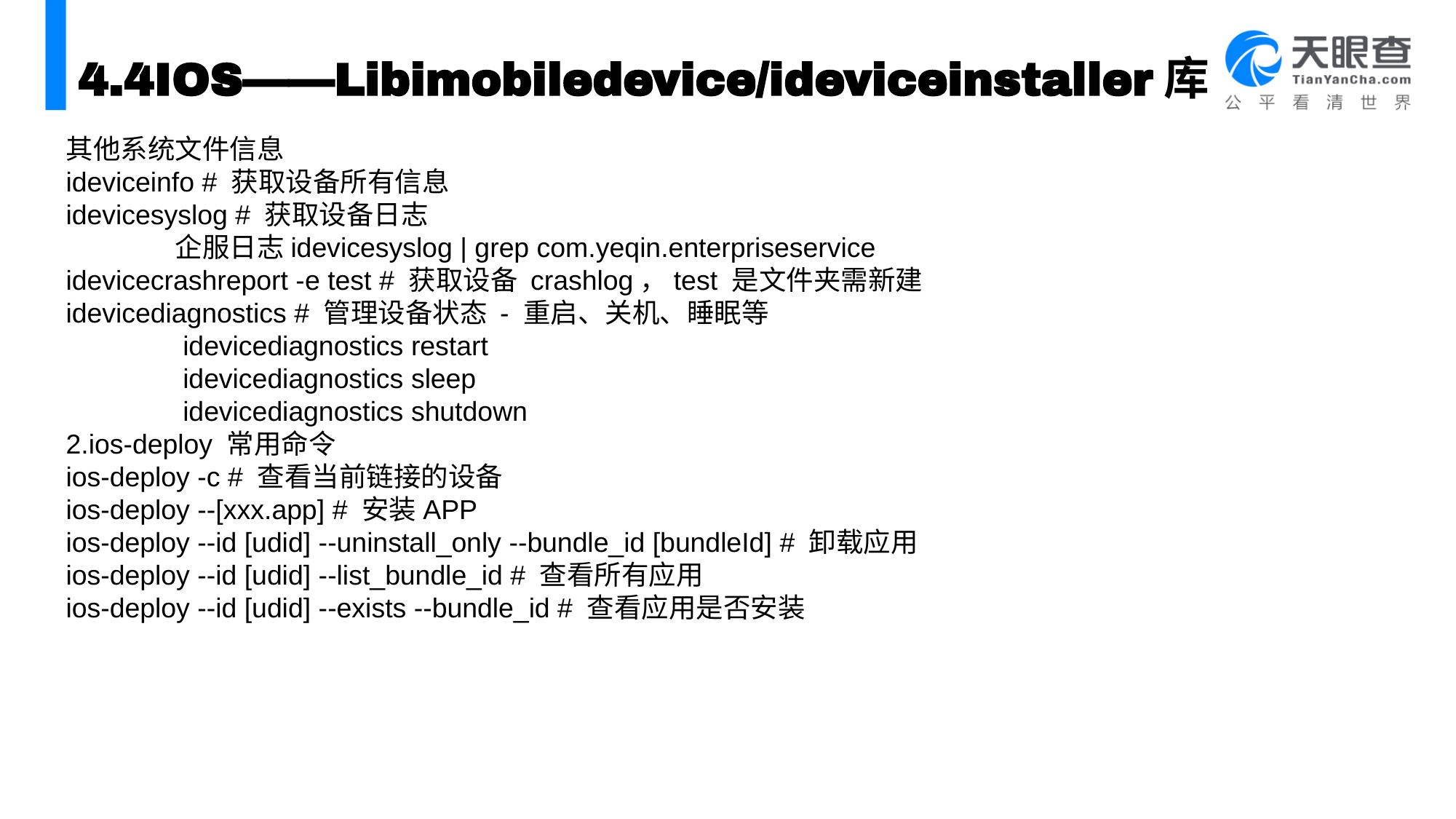

# 4.4IOS——Libimobiledevice/ideviceinstaller库
其他系统文件信息
ideviceinfo # 获取设备所有信息
idevicesyslog # 获取设备日志
	企服日志idevicesyslog | grep com.yeqin.enterpriseservice
idevicecrashreport -e test # 获取设备 crashlog，test 是文件夹需新建
idevicediagnostics # 管理设备状态 - 重启、关机、睡眠等
	 idevicediagnostics restart
	 idevicediagnostics sleep
	 idevicediagnostics shutdown
2.ios-deploy 常用命令
ios-deploy -c # 查看当前链接的设备
ios-deploy --[xxx.app] # 安装APP
ios-deploy --id [udid] --uninstall_only --bundle_id [bundleId] # 卸载应用
ios-deploy --id [udid] --list_bundle_id # 查看所有应用
ios-deploy --id [udid] --exists --bundle_id # 查看应用是否安装